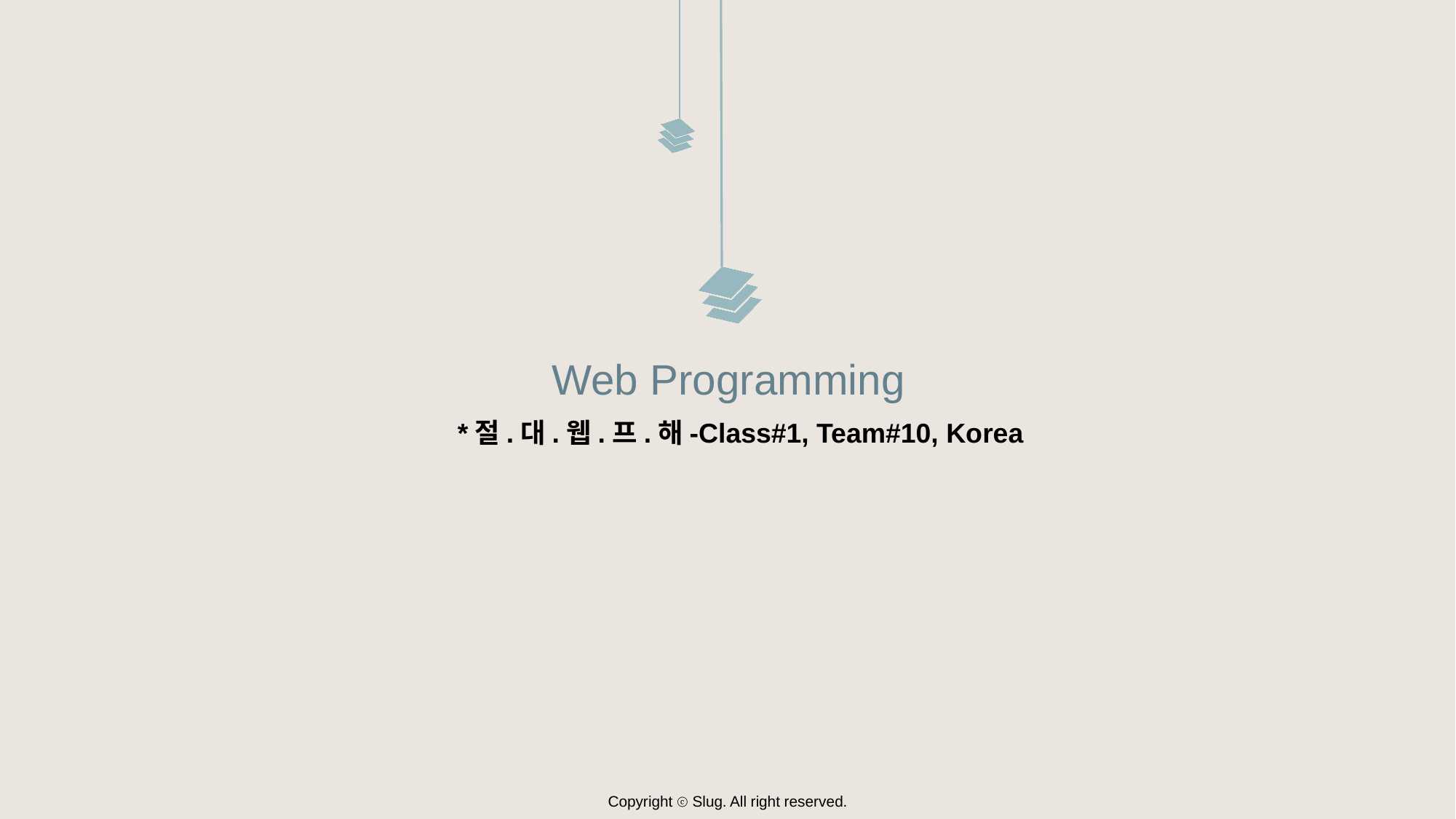

Web Programming
*절.대.웹.프.해-Class#1, Team#10, Korea
Copyright ⓒ Slug. All right reserved.